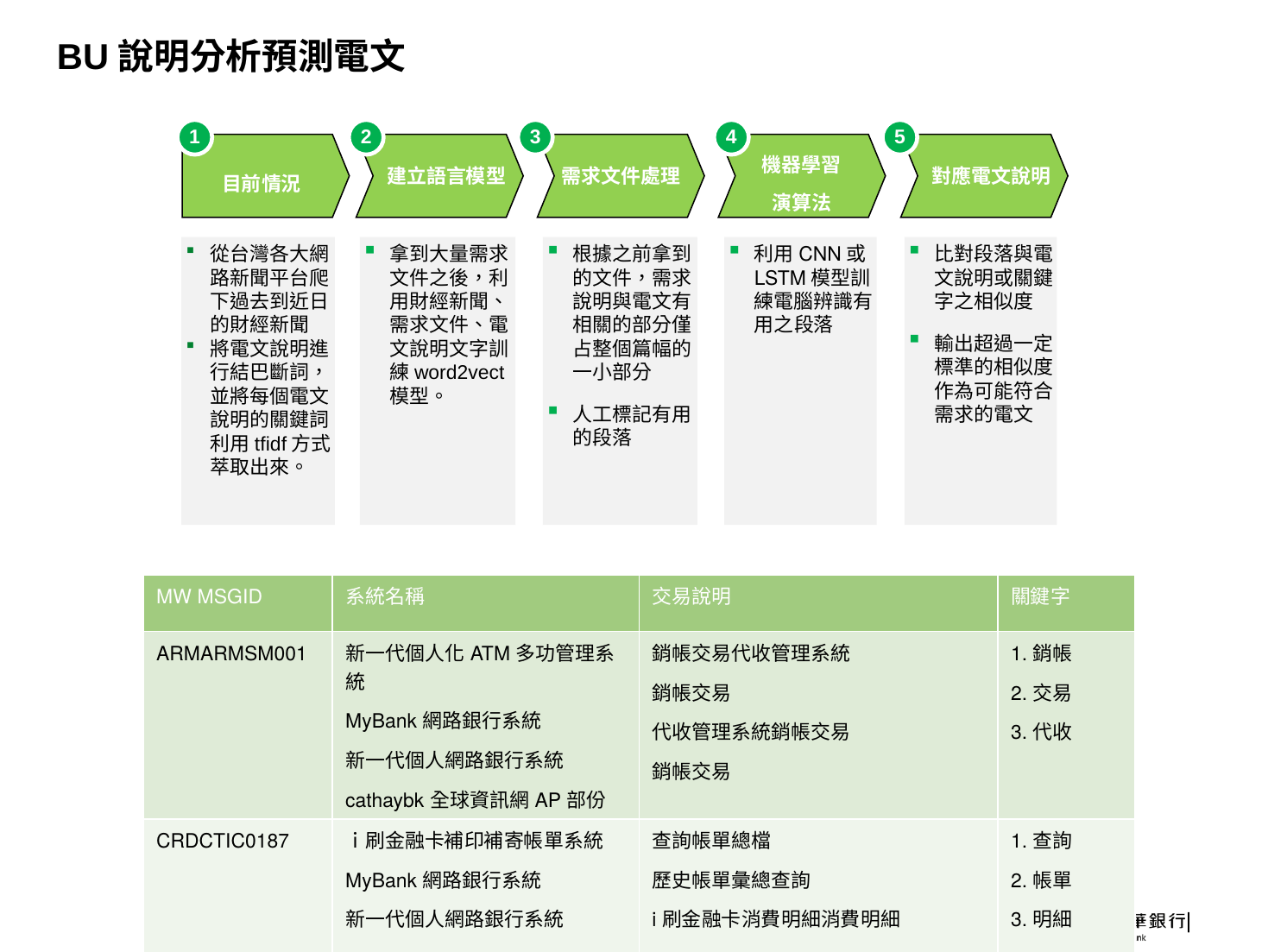

# BU說明分析預測電文
1
2
3
4
5

目前情況

  建立語言模型
需求文件處理

機器學習
演算法

  對應電文說明
從台灣各大網路新聞平台爬下過去到近日的財經新聞
將電文說明進行結巴斷詞，並將每個電文說明的關鍵詞利用tfidf方式萃取出來。
拿到大量需求文件之後，利用財經新聞、需求文件、電文說明文字訓練word2vect模型。

根據之前拿到的文件，需求說明與電文有相關的部分僅占整個篇幅的一小部分
人工標記有用的段落

利用CNN或LSTM模型訓練電腦辨識有用之段落

比對段落與電文說明或關鍵字之相似度
輸出超過一定標準的相似度作為可能符合需求的電文
| MW MSGID | 系統名稱 | 交易說明 | 關鍵字 |
| --- | --- | --- | --- |
| ARMARMSM001 | 新一代個人化ATM多功管理系統 MyBank網路銀行系統 新一代個人網路銀行系統 cathaybk全球資訊網AP部份 | 銷帳交易代收管理系統 銷帳交易 代收管理系統銷帳交易 銷帳交易 | 1.銷帳 2.交易 3.代收 |
| CRDCTIC0187 | ｉ刷金融卡補印補寄帳單系統 MyBank網路銀行系統 新一代個人網路銀行系統 | 查詢帳單總檔 歷史帳單彙總查詢 i刷金融卡消費明細消費明細 | 1.查詢 2.帳單 3.明細 |